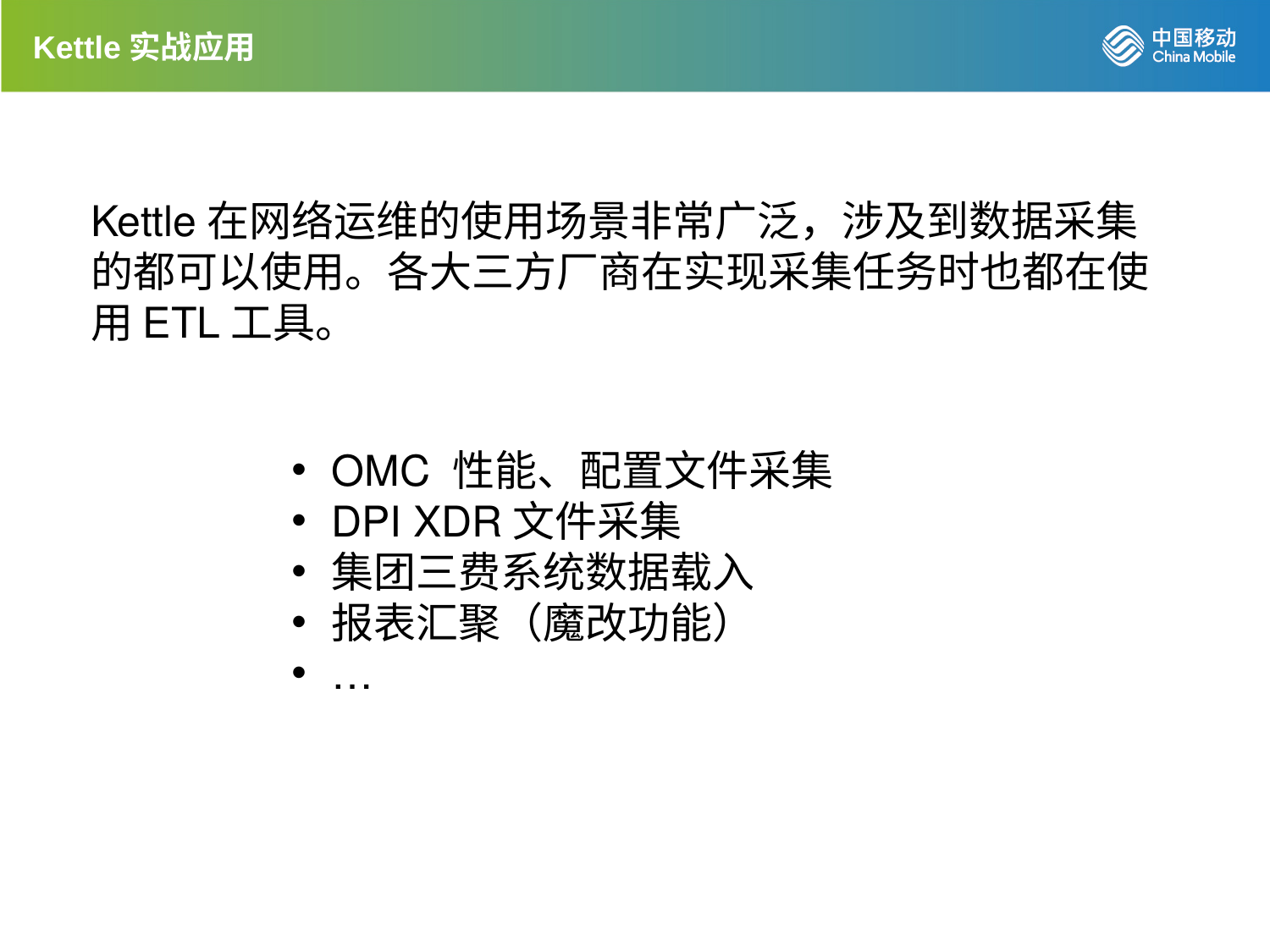

Kettle实战应用
Kettle在网络运维的使用场景非常广泛，涉及到数据采集的都可以使用。各大三方厂商在实现采集任务时也都在使用ETL工具。
OMC 性能、配置文件采集
DPI XDR文件采集
集团三费系统数据载入
报表汇聚（魔改功能）
…